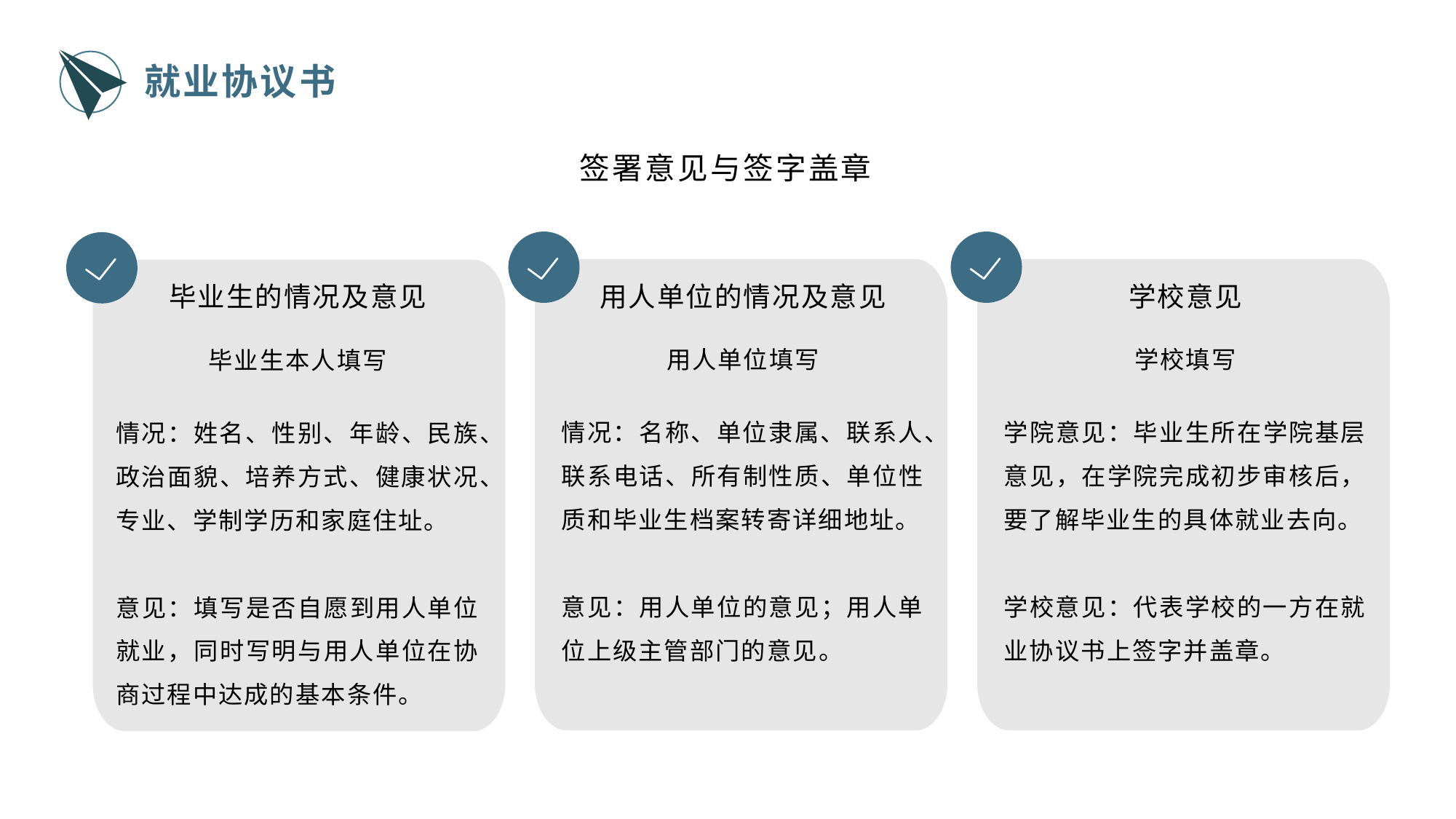

就业协议书
签署意见与签字盖章

用人单位的情况及意见

用人单位填写

情况：名称、单位隶属、联系人、联系电话、所有制性质、单位性质和毕业生档案转寄详细地址。

意见：用人单位的意见；用人单位上级主管部门的意见。

学校意见

学校填写

学院意见：毕业生所在学院基层意见，在学院完成初步审核后，要了解毕业生的具体就业去向。

学校意见：代表学校的一方在就业协议书上签字并盖章。

毕业生的情况及意见

毕业生本人填写

情况：姓名、性别、年龄、民族、政治面貌、培养方式、健康状况、专业、学制学历和家庭住址。

意见：填写是否自愿到用人单位就业，同时写明与用人单位在协商过程中达成的基本条件。